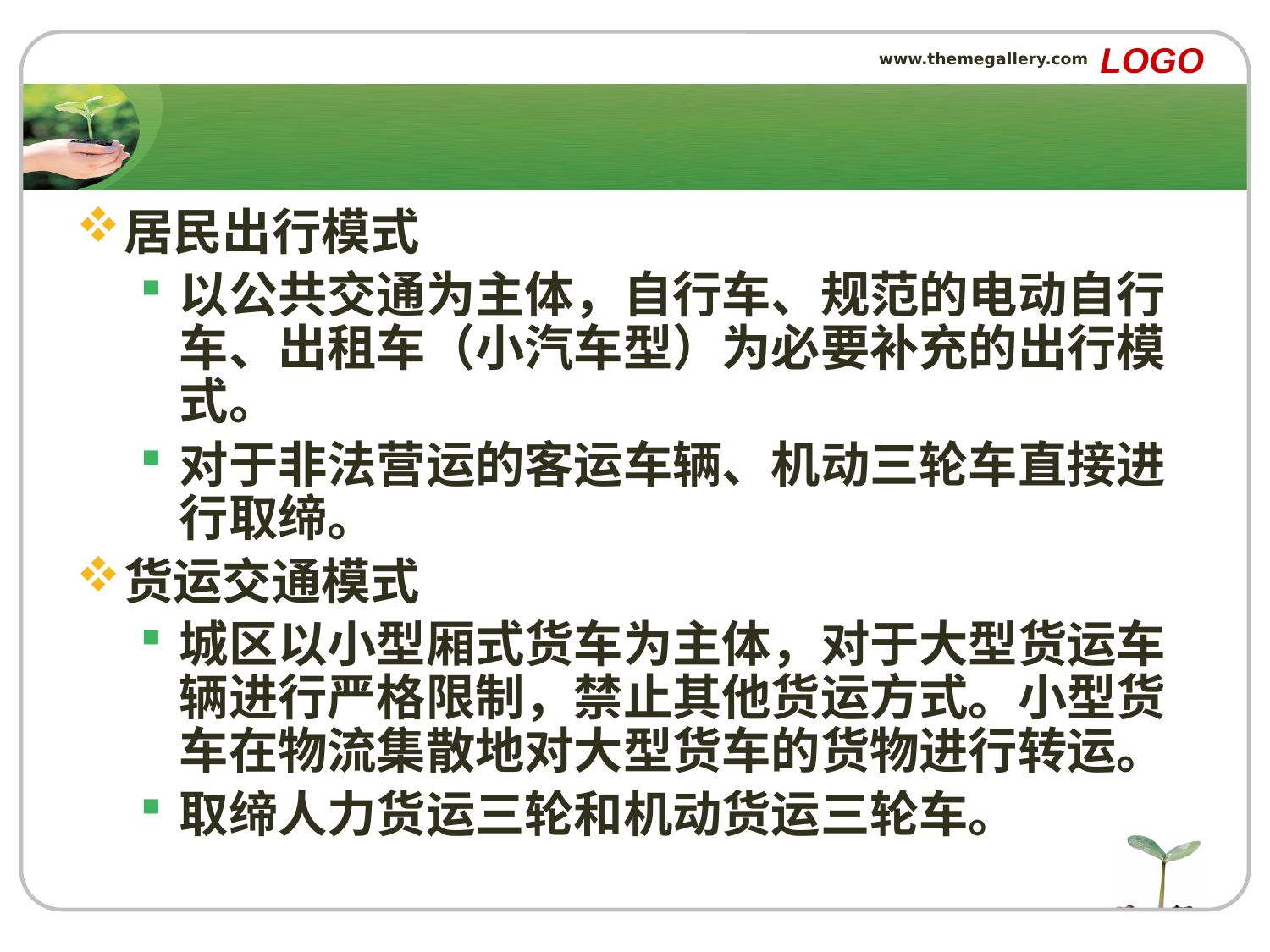

LOGO
www.themegallery.com
#
居民出行模式
以公共交通为主体，自行车、规范的电动自行车、出租车（小汽车型）为必要补充的出行模式。
对于非法营运的客运车辆、机动三轮车直接进行取缔。
货运交通模式
城区以小型厢式货车为主体，对于大型货运车辆进行严格限制，禁止其他货运方式。小型货车在物流集散地对大型货车的货物进行转运。
取缔人力货运三轮和机动货运三轮车。